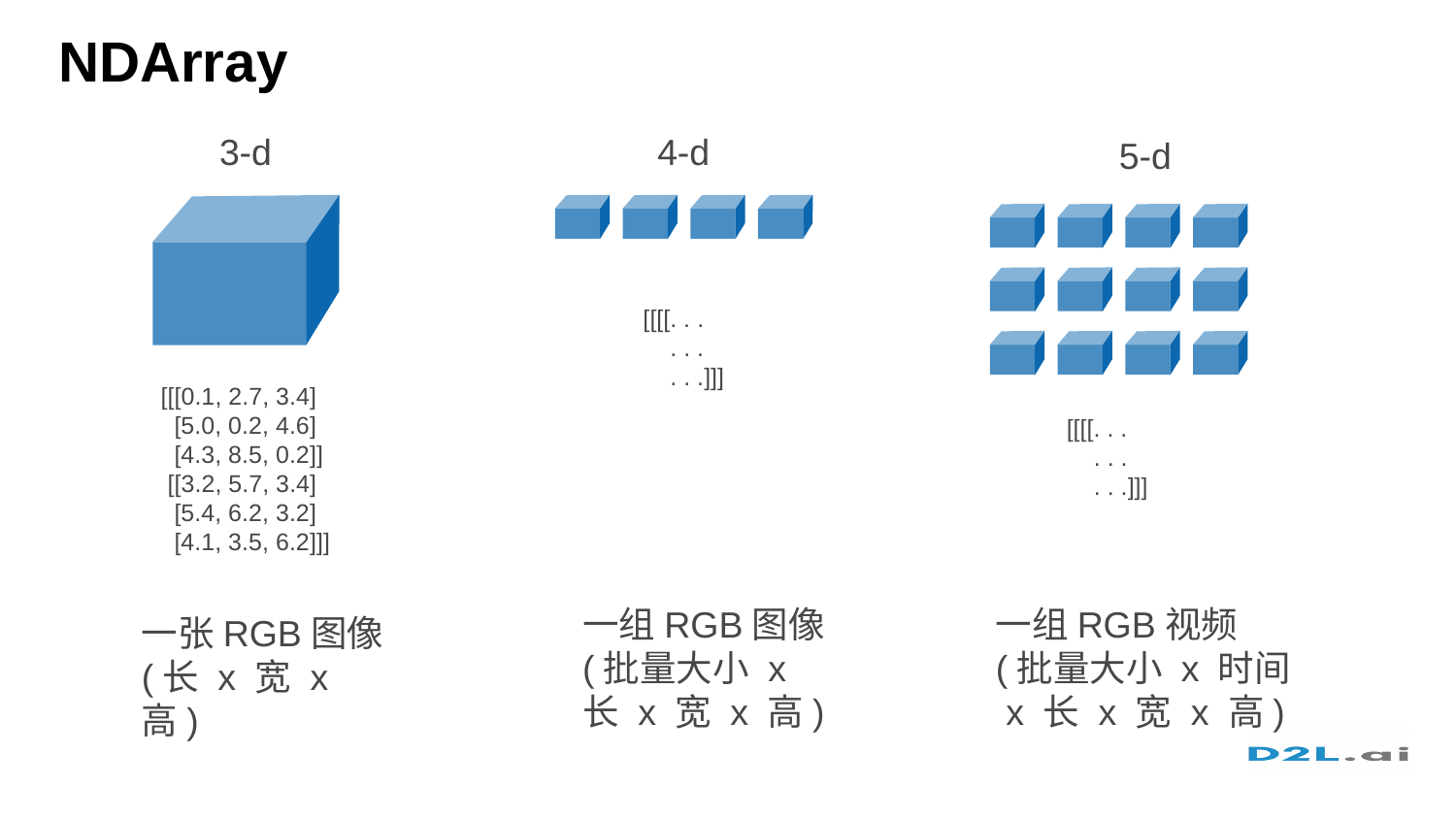

# NDArray
3-d
4-d
5-d

[[[[. . .
    . . .
    . . .]]]

[[[0.1, 2.7, 3.4]
  [5.0, 0.2, 4.6]
  [4.3, 8.5, 0.2]]
 [[3.2, 5.7, 3.4]
  [5.4, 6.2, 3.2]
  [4.1, 3.5, 6.2]]]
[[[[. . .
    . . .
    . . .]]]

一组RGB图像
(批量大小 x 长 x 宽 x 高)
一组RGB视频
(批量大小 x 时间
 x 长 x 宽 x 高)
一张RGB图像
(长 x 宽 x 高)